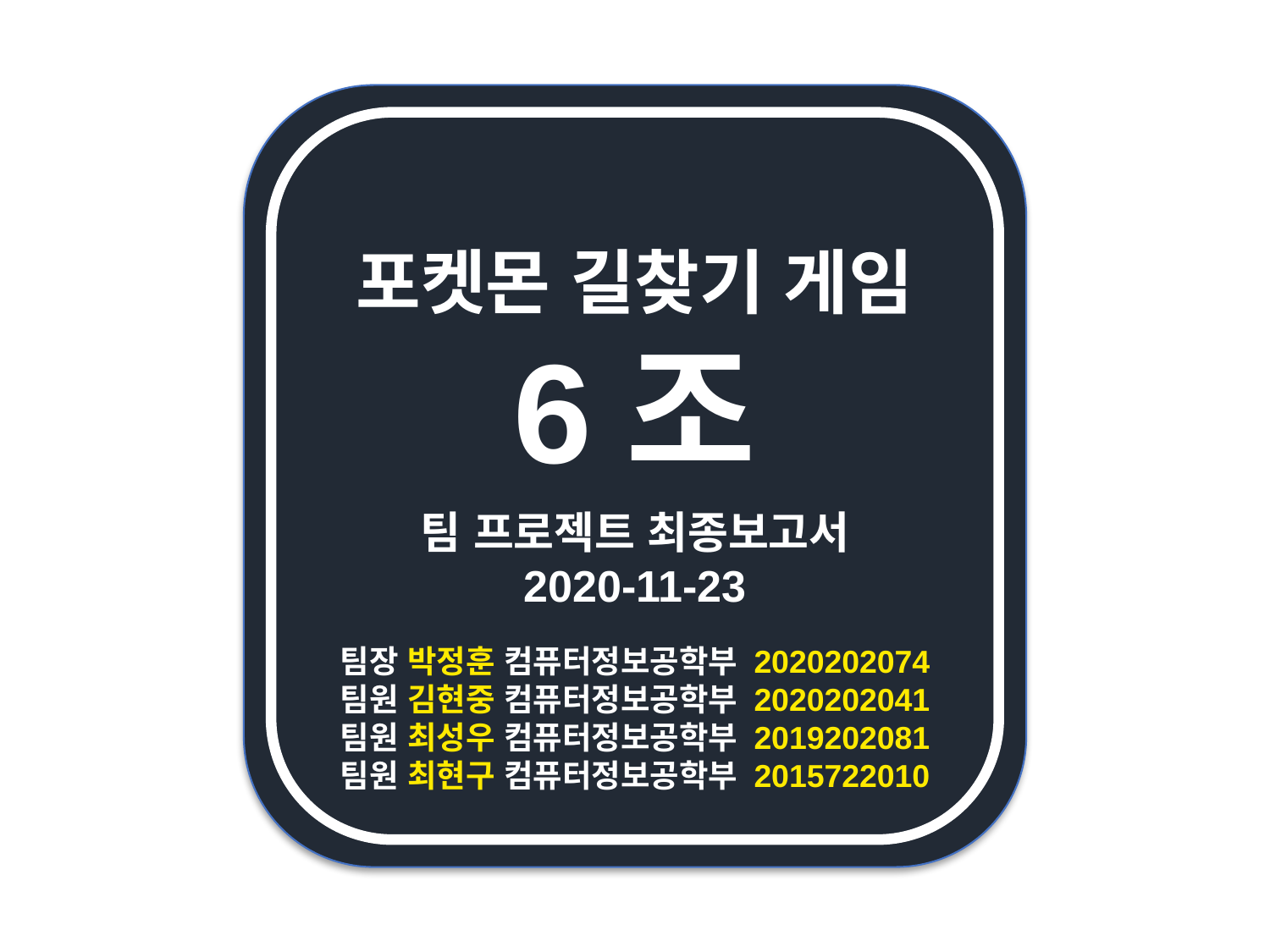

포켓몬 길찾기 게임
6조

팀 프로젝트 최종보고서
2020-11-23
팀장 박정훈 컴퓨터정보공학부 2020202074
팀원 김현중 컴퓨터정보공학부 2020202041
팀원 최성우 컴퓨터정보공학부 2019202081
팀원 최현구 컴퓨터정보공학부 2015722010